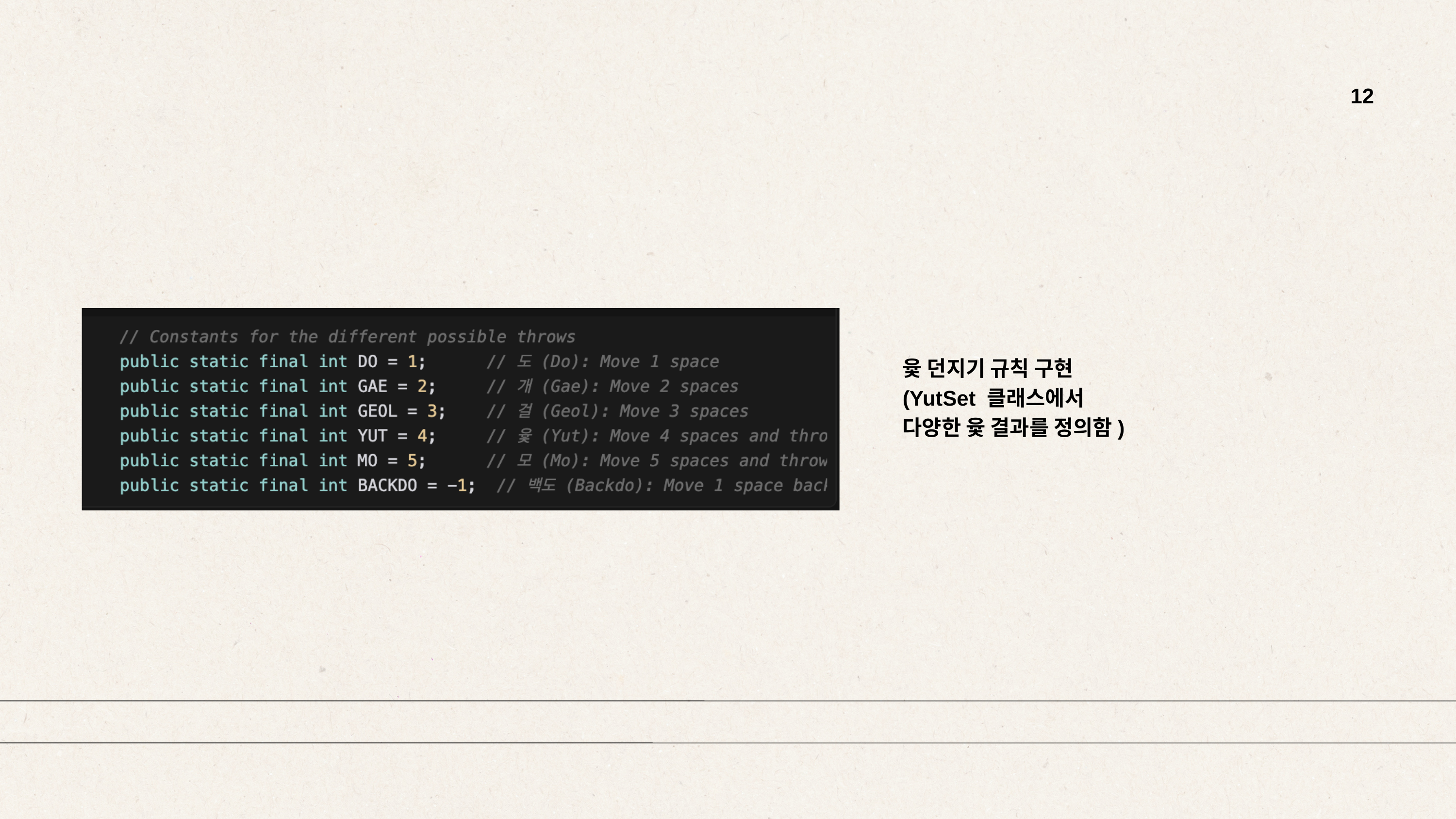

12

윷 던지기 규칙 구현 (YutSet 클래스에서 다양한 윷 결과를 정의함)